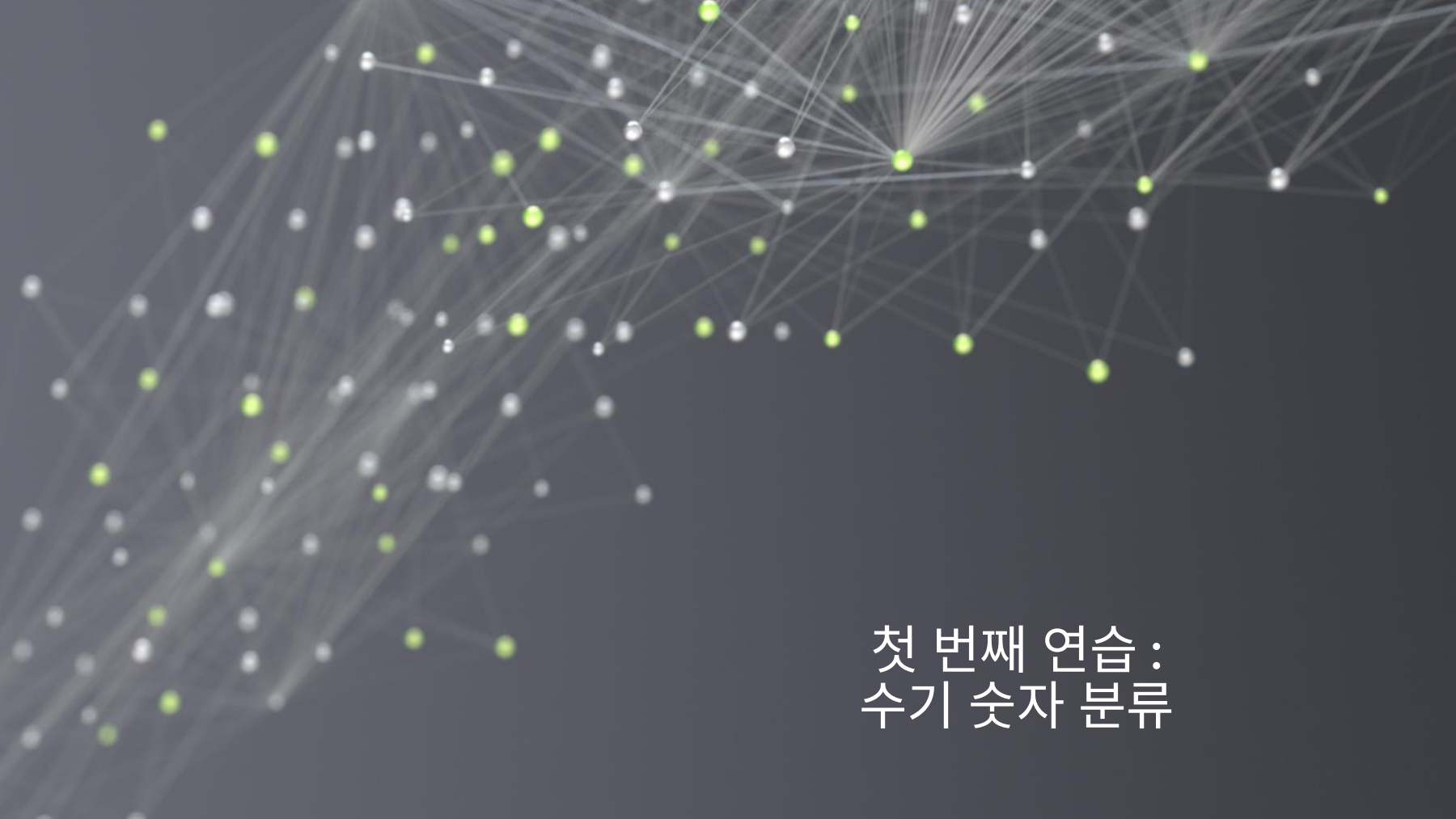

# 첫 번째 연습: 수기 숫자 분류